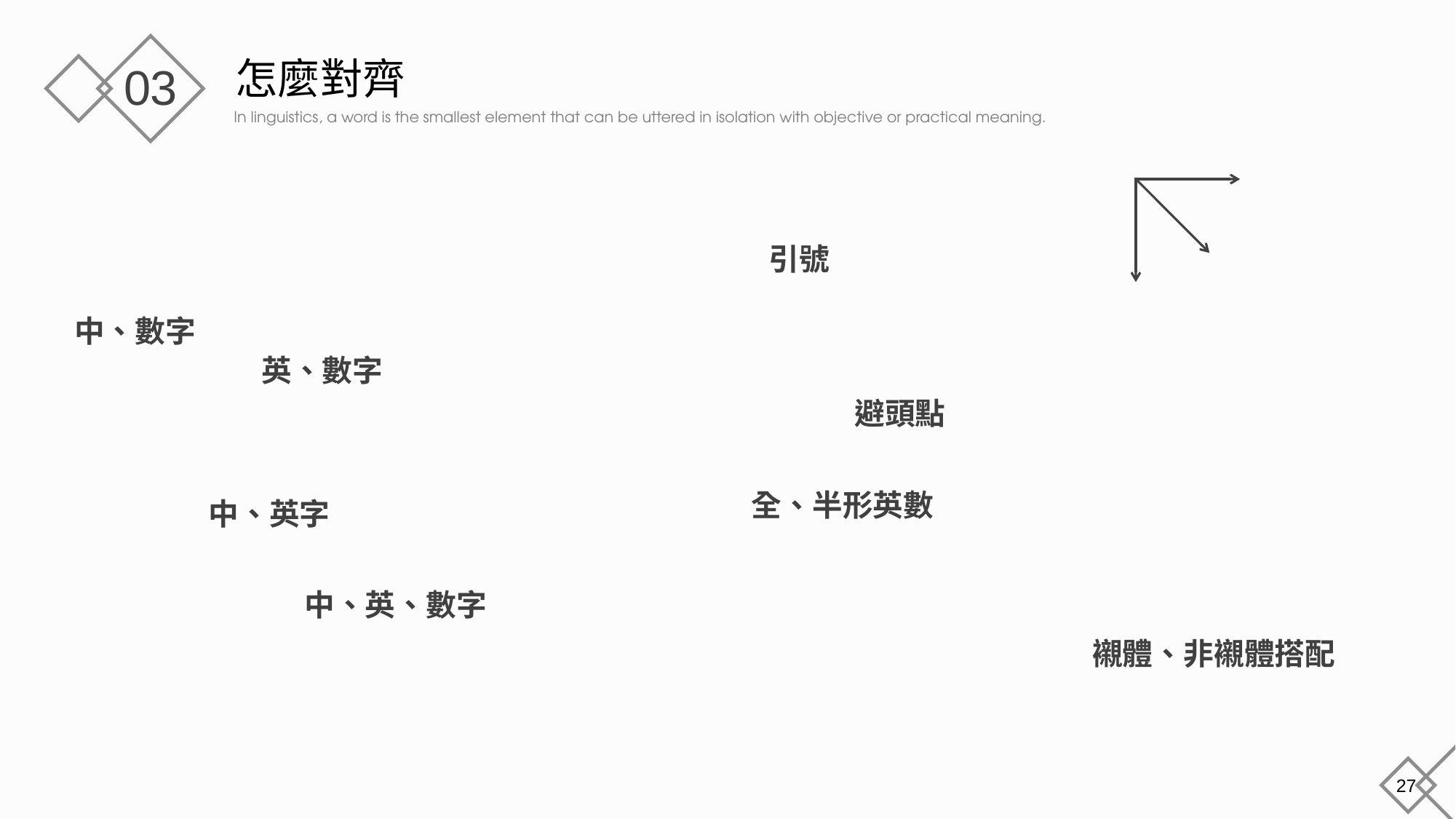

# 怎麼對齊
引號
中、數字
英、數字
避頭點
全、半形英數
中、英字
中、英、數字
襯體、非襯體搭配
27